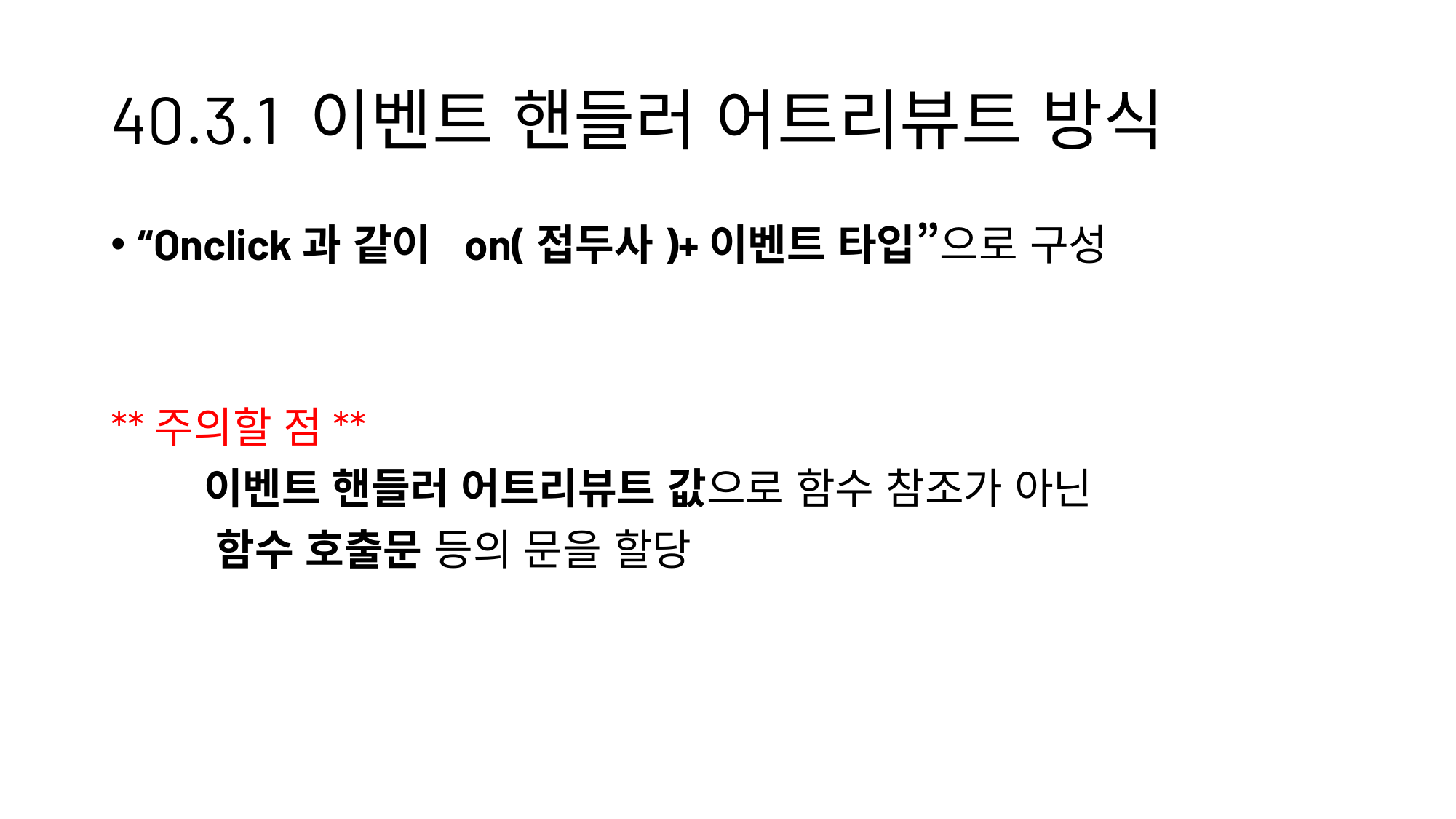

# 40.3.1 이벤트 핸들러 어트리뷰트 방식
“Onclick과 같이  on(접두사)+이벤트 타입”으로 구성

**주의할 점**
       이벤트 핸들러 어트리뷰트 값으로 함수 참조가 아닌
        함수 호출문 등의 문을 할당